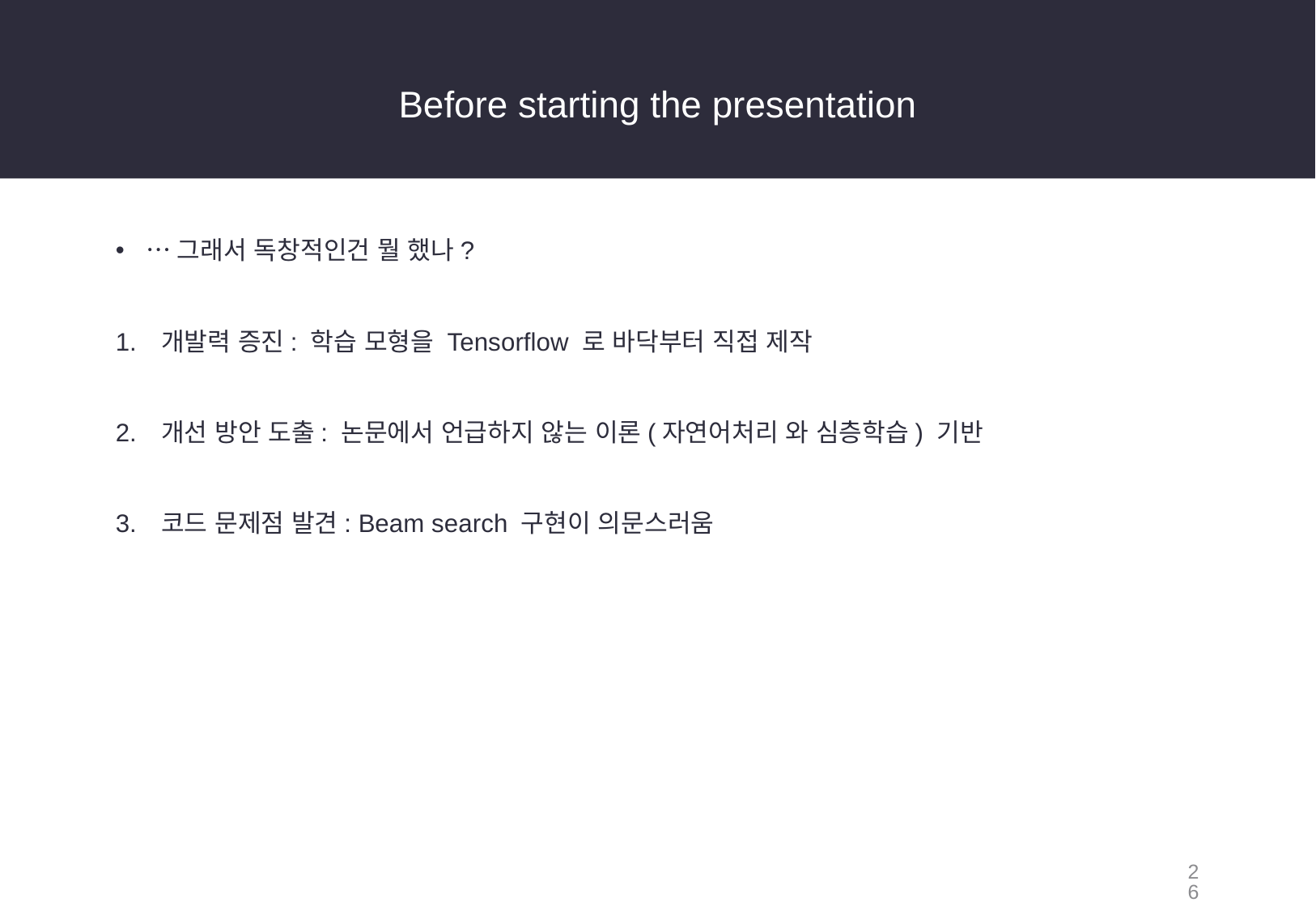

Before starting the presentation
…그래서 독창적인건 뭘 했나?

개발력 증진: 학습 모형을 Tensorflow 로 바닥부터 직접 제작

개선 방안 도출: 논문에서 언급하지 않는 이론(자연어처리 와 심층학습) 기반

코드 문제점 발견: Beam search 구현이 의문스러움
26